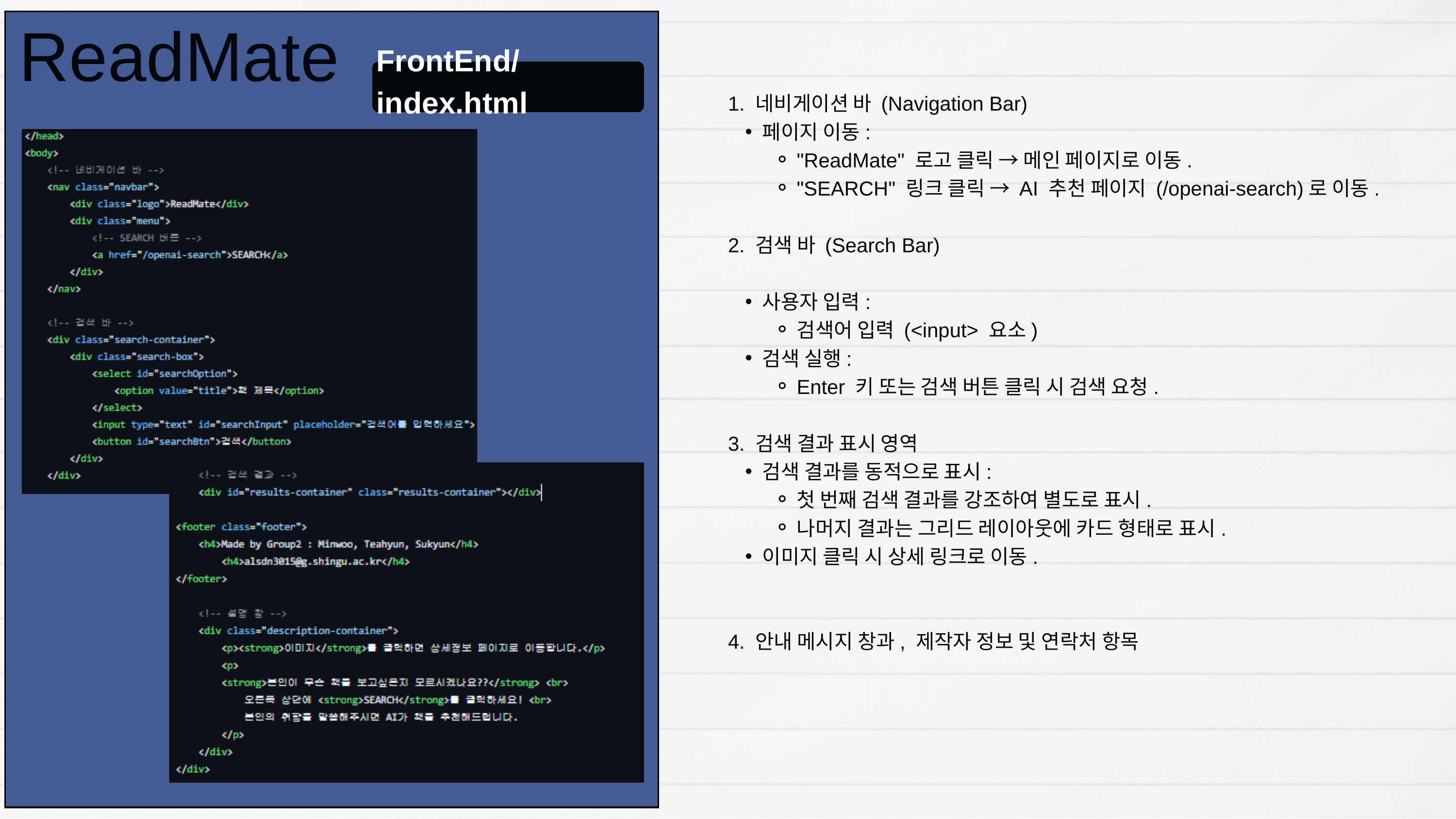

1. 네비게이션 바 (Navigation Bar)
페이지 이동:
"ReadMate" 로고 클릭 → 메인 페이지로 이동.
"SEARCH" 링크 클릭 → AI 추천 페이지 (/openai-search)로 이동.

2. 검색 바 (Search Bar)

사용자 입력:
검색어 입력 (<input> 요소)
검색 실행:
Enter 키 또는 검색 버튼 클릭 시 검색 요청.

3. 검색 결과 표시 영역
검색 결과를 동적으로 표시:
첫 번째 검색 결과를 강조하여 별도로 표시.
나머지 결과는 그리드 레이아웃에 카드 형태로 표시.
이미지 클릭 시 상세 링크로 이동.

4. 안내 메시지 창과, 제작자 정보 및 연락처 항목
 ReadMate

FrontEnd/index.html